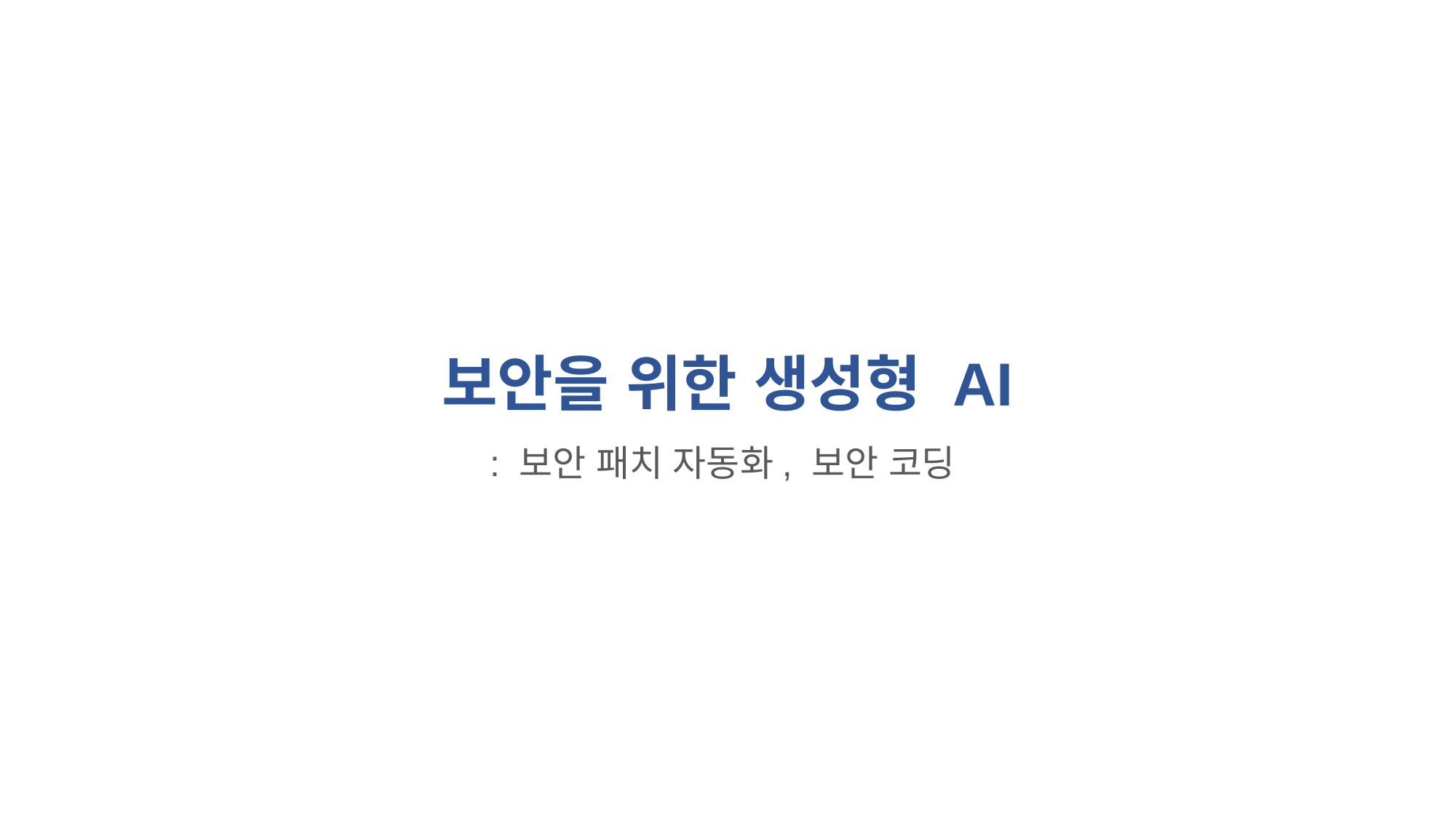

보안을 위한 생성형 AI
: 보안 패치 자동화, 보안 코딩